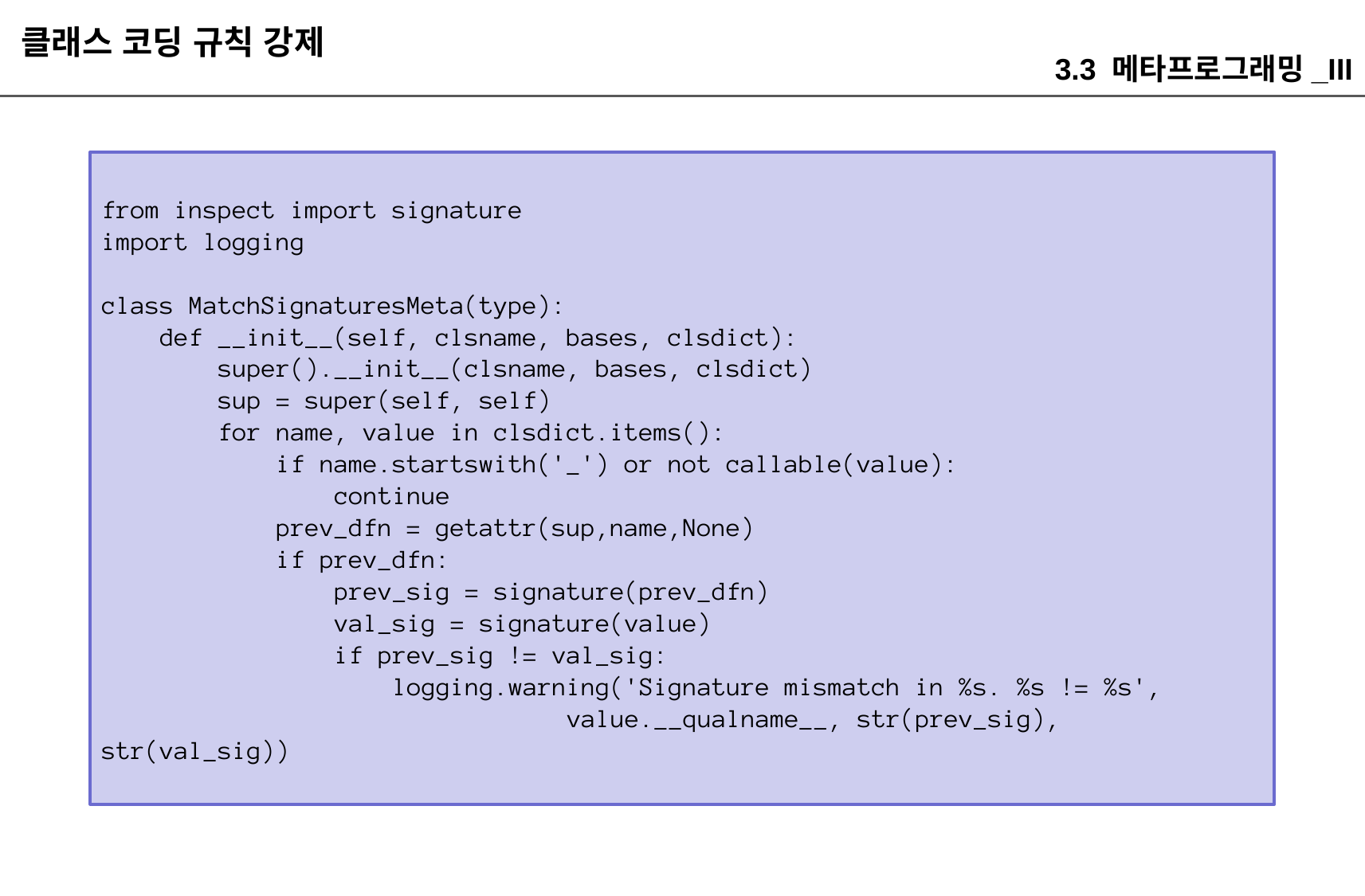

클래스 코딩 규칙 강제
3.3 메타프로그래밍_III
from inspect import signature
import logging

class MatchSignaturesMeta(type):
    def __init__(self, clsname, bases, clsdict):
        super().__init__(clsname, bases, clsdict)
        sup = super(self, self)
        for name, value in clsdict.items():
            if name.startswith('_') or not callable(value):
                continue
            prev_dfn = getattr(sup,name,None)
            if prev_dfn:
                prev_sig = signature(prev_dfn)
                val_sig = signature(value)
                if prev_sig != val_sig:
                    logging.warning('Signature mismatch in %s. %s != %s',
                                value.__qualname__, str(prev_sig), str(val_sig))